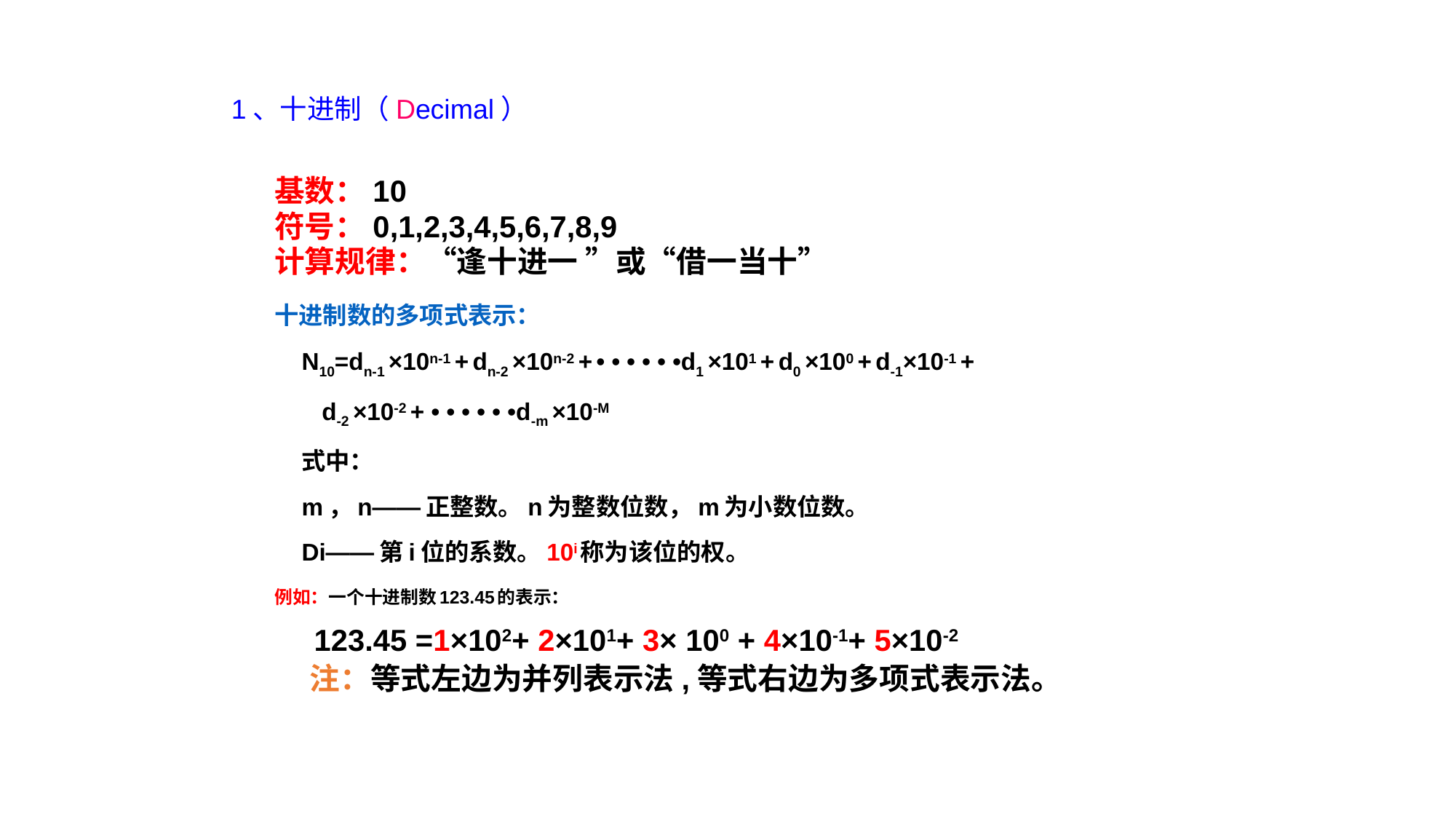

1、十进制（Decimal）
基数：10
符号：0,1,2,3,4,5,6,7,8,9
计算规律：“逢十进一 ”或“借一当十”
十进制数的多项式表示：
    N10=dn-1 ×10n-1 + dn-2 ×10n-2 + • • • • • •d1 ×101 + d0 ×100 + d-1×10-1 +
       d-2 ×10-2 + • • • • • •d-m ×10-M
    式中：
    m，n——正整数。n为整数位数，m为小数位数。
    Di——第i位的系数。10i称为该位的权。
# 例如：一个十进制数123.45的表示：
        123.45 =1×102+ 2×101+ 3× 100 + 4×10-1+ 5×10-2
        注：等式左边为并列表示法,等式右边为多项式表示法。